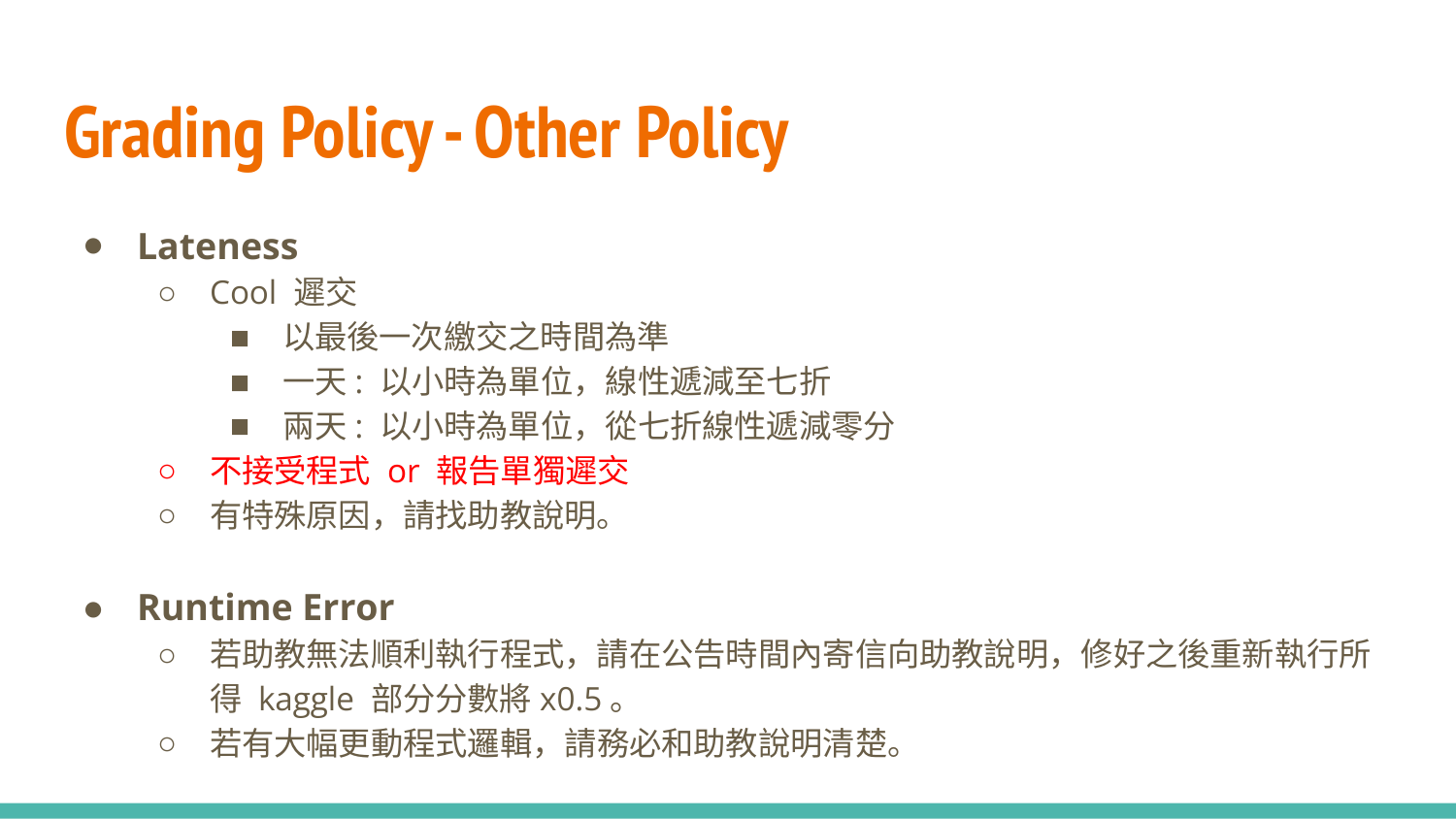

# Grading Policy - Other Policy
Lateness
Cool 遲交
以最後一次繳交之時間為準
一天: 以小時為單位，線性遞減至七折
兩天: 以小時為單位，從七折線性遞減零分
不接受程式 or 報告單獨遲交
有特殊原因，請找助教說明。

Runtime Error
若助教無法順利執行程式，請在公告時間內寄信向助教說明，修好之後重新執行所得 kaggle 部分分數將x0.5。
若有大幅更動程式邏輯，請務必和助教說明清楚。